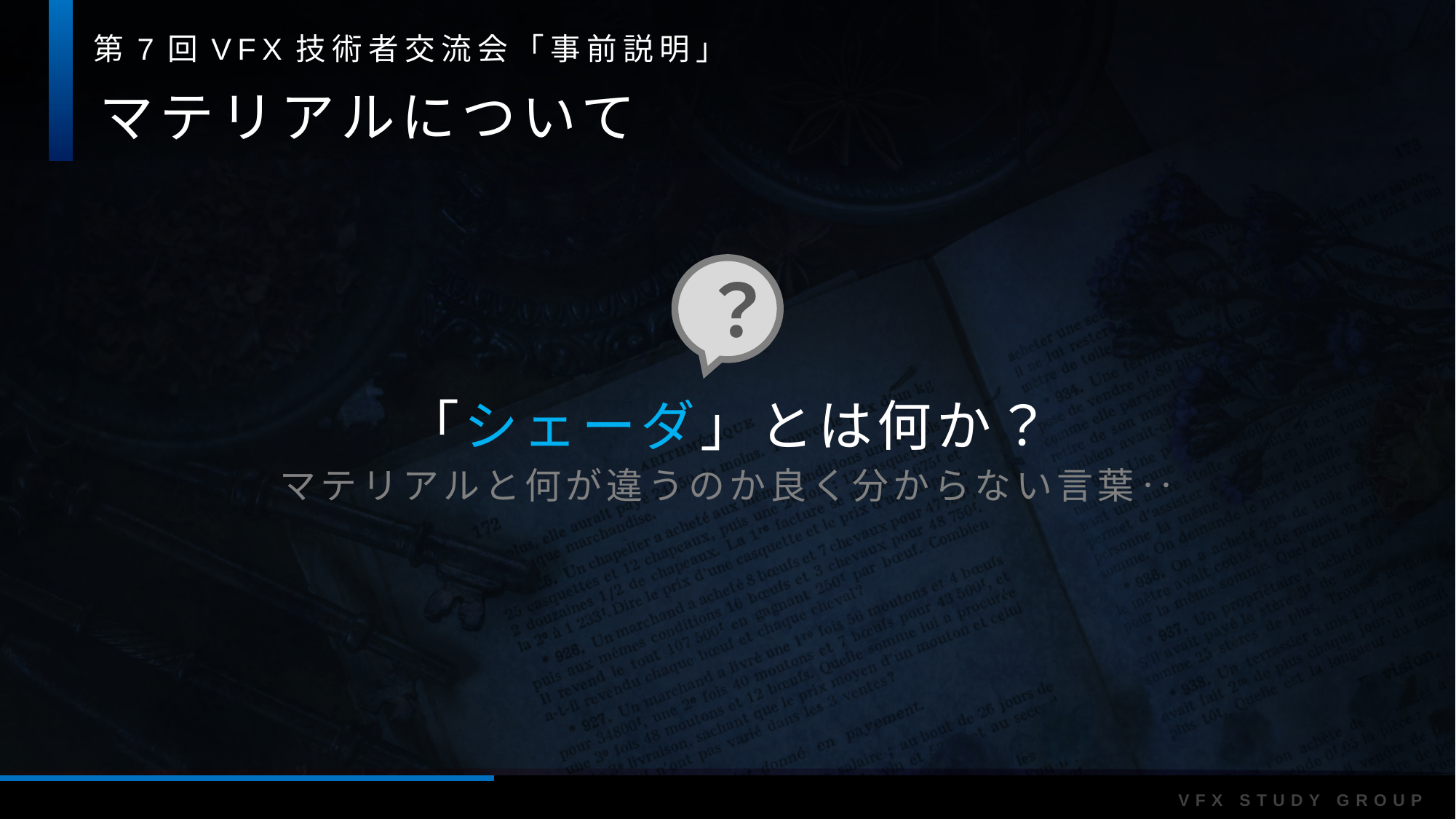

マテリアルについて
？
「シェーダ」とは何か？
マテリアルと何が違うのか良く分からない言葉‥